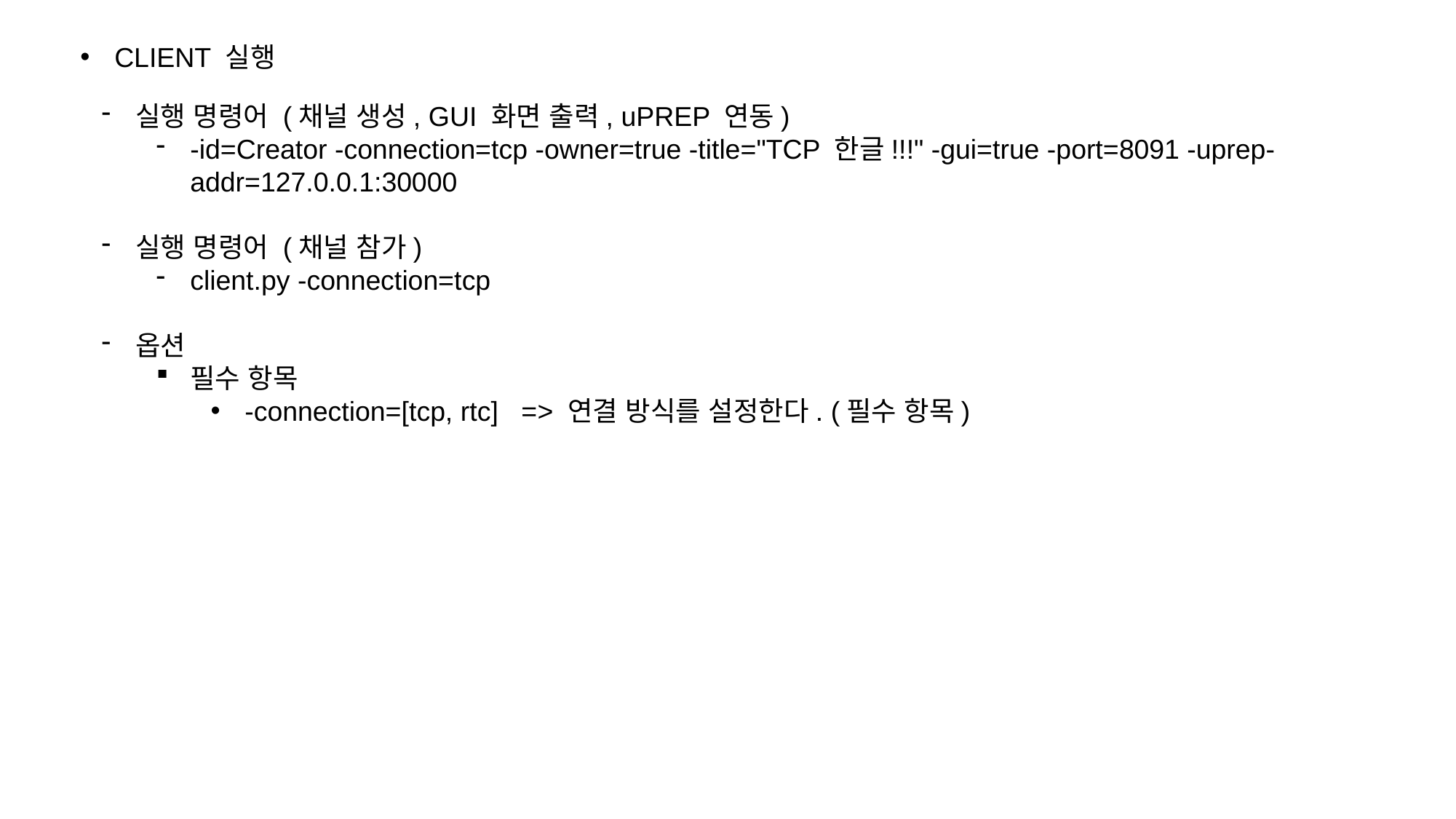

CLIENT 실행
실행 명령어 (채널 생성, GUI 화면 출력, uPREP 연동)
-id=Creator -connection=tcp -owner=true -title="TCP 한글!!!" -gui=true -port=8091 -uprep-addr=127.0.0.1:30000

실행 명령어 (채널 참가)
client.py -connection=tcp

옵션
필수 항목
-connection=[tcp, rtc]   => 연결 방식를 설정한다. (필수 항목)